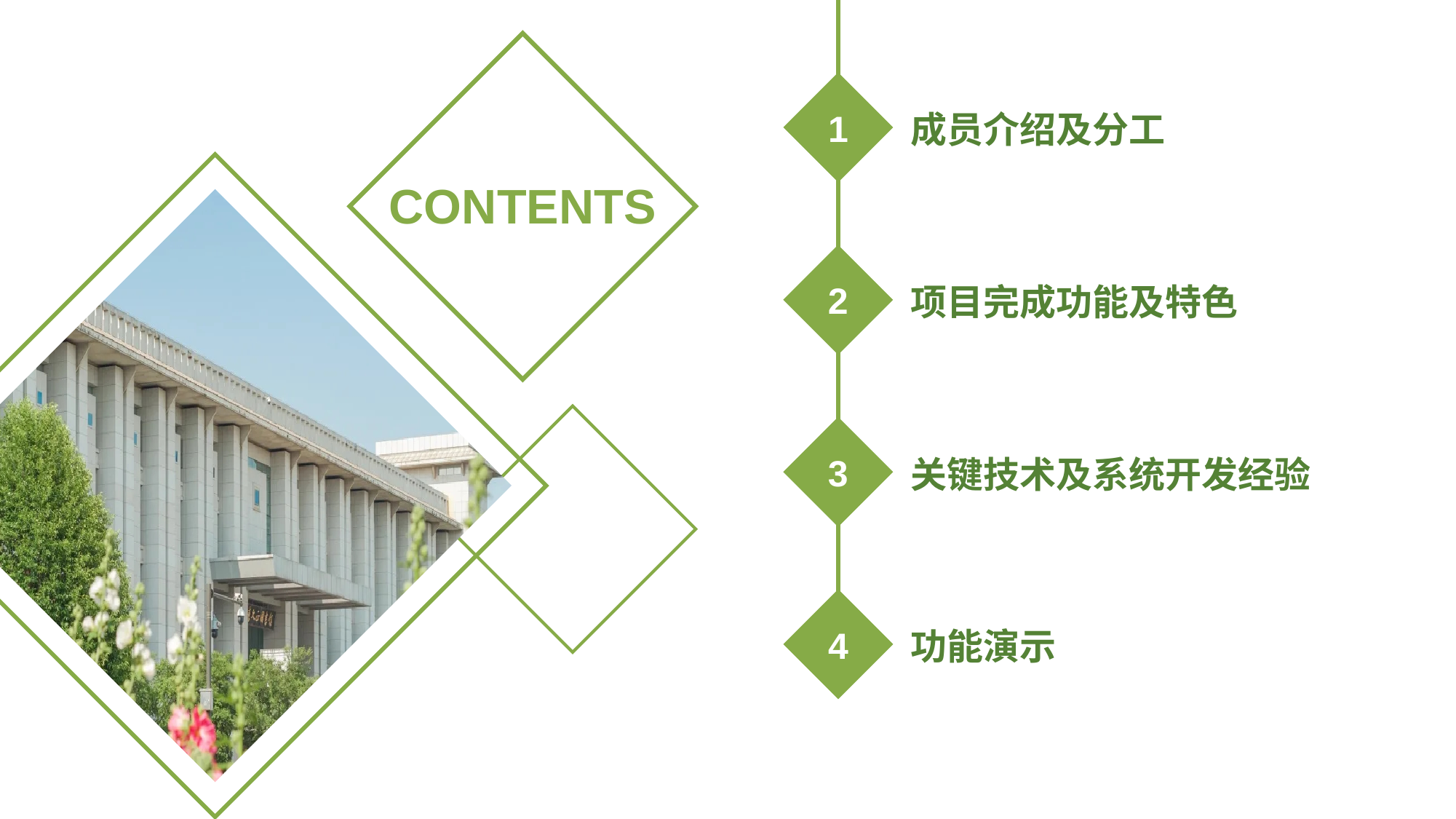

1
成员介绍及分工

CONTENTS

2
项目完成功能及特色

3
关键技术及系统开发经验
4
功能演示